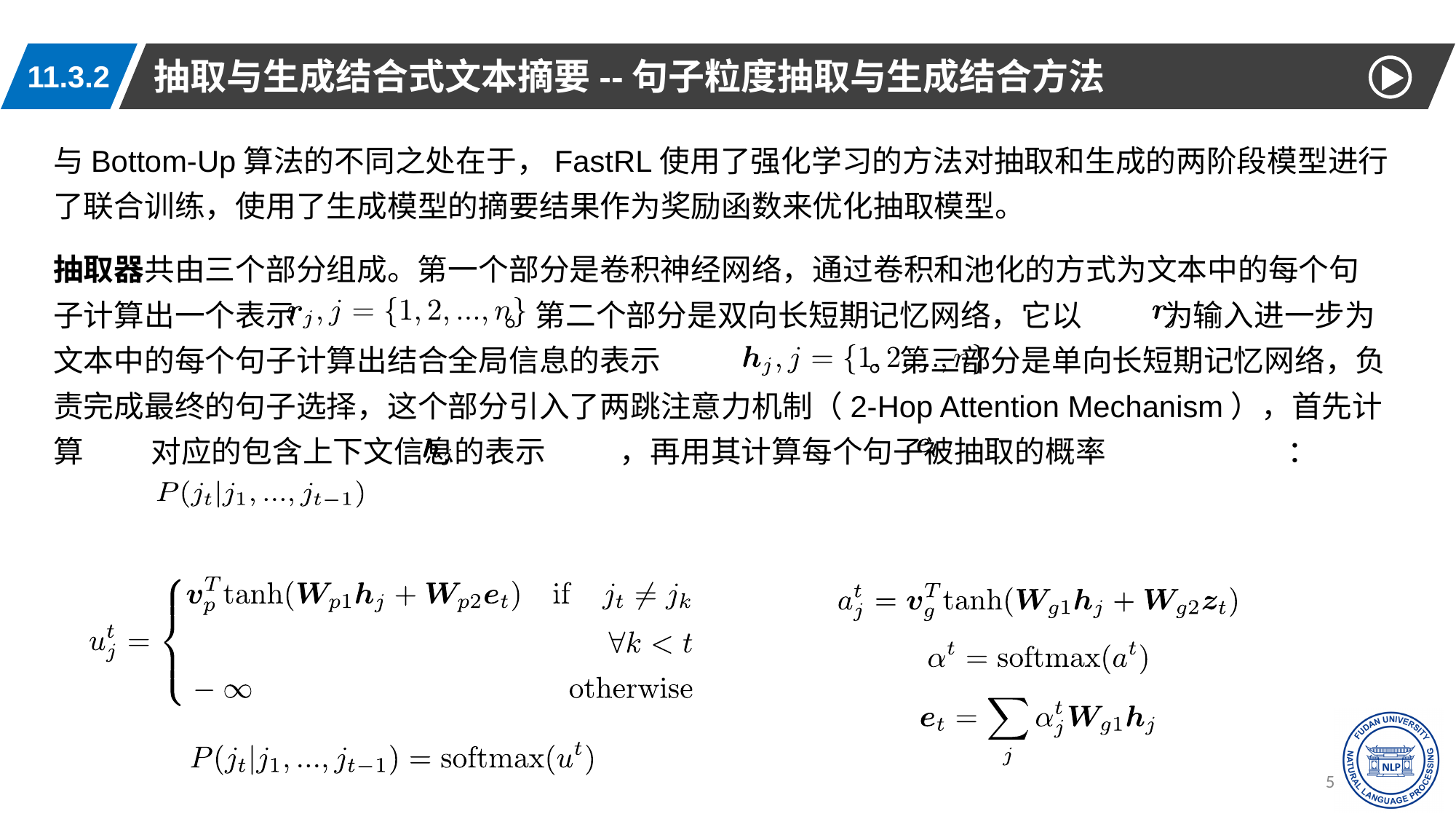

抽取与生成结合式文本摘要--句子粒度抽取与生成结合方法
11.3.2

与Bottom-Up算法的不同之处在于，FastRL使用了强化学习的方法对抽取和生成的两阶段模型进行了联合训练，使用了生成模型的摘要结果作为奖励函数来优化抽取模型。
抽取器共由三个部分组成。第一个部分是卷积神经网络，通过卷积和池化的方式为文本中的每个句子计算出一个表示                               。第二个部分是双向长短期记忆网络，它以            为输入进一步为文本中的每个句子计算出结合全局信息的表示                               。第三部分是单向长短期记忆网络，负责完成最终的句子选择，这个部分引入了两跳注意力机制（2-Hop Attention Mechanism），首先计算          对应的包含上下文信息的表示           ，再用其计算每个句子被抽取的概率                           ：

54